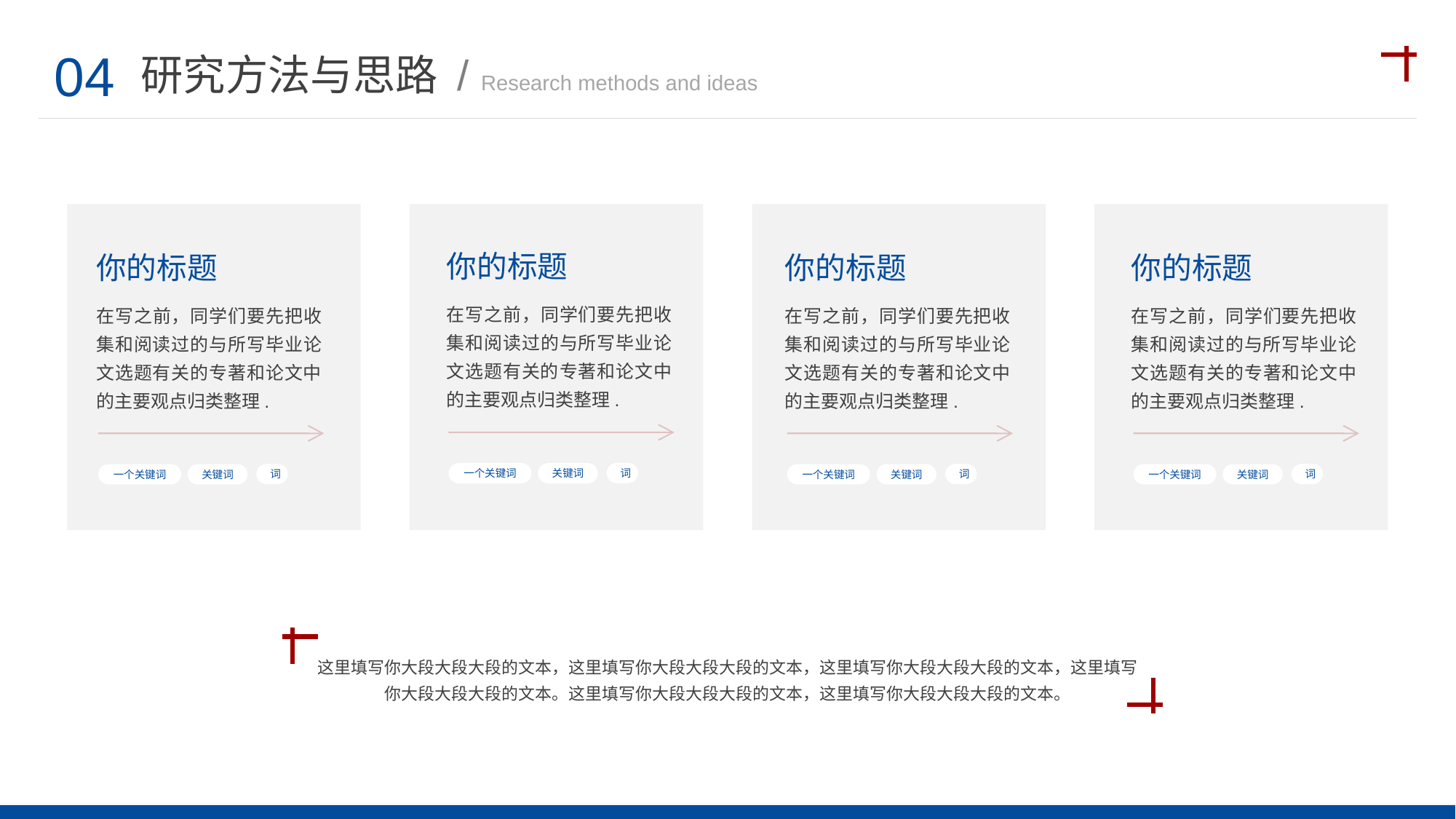

04
研究方法与思路 /
Research methods and ideas

你的标题
你的标题
你的标题
你的标题
在写之前，同学们要先把收集和阅读过的与所写毕业论文选题有关的专著和论文中的主要观点归类整理.
在写之前，同学们要先把收集和阅读过的与所写毕业论文选题有关的专著和论文中的主要观点归类整理.
在写之前，同学们要先把收集和阅读过的与所写毕业论文选题有关的专著和论文中的主要观点归类整理.
在写之前，同学们要先把收集和阅读过的与所写毕业论文选题有关的专著和论文中的主要观点归类整理.
词
一个关键词
关键词
词
词
词
一个关键词
关键词
一个关键词
关键词
一个关键词
关键词
这里填写你大段大段大段的文本，这里填写你大段大段大段的文本，这里填写你大段大段大段的文本，这里填写你大段大段大段的文本。这里填写你大段大段大段的文本，这里填写你大段大段大段的文本。